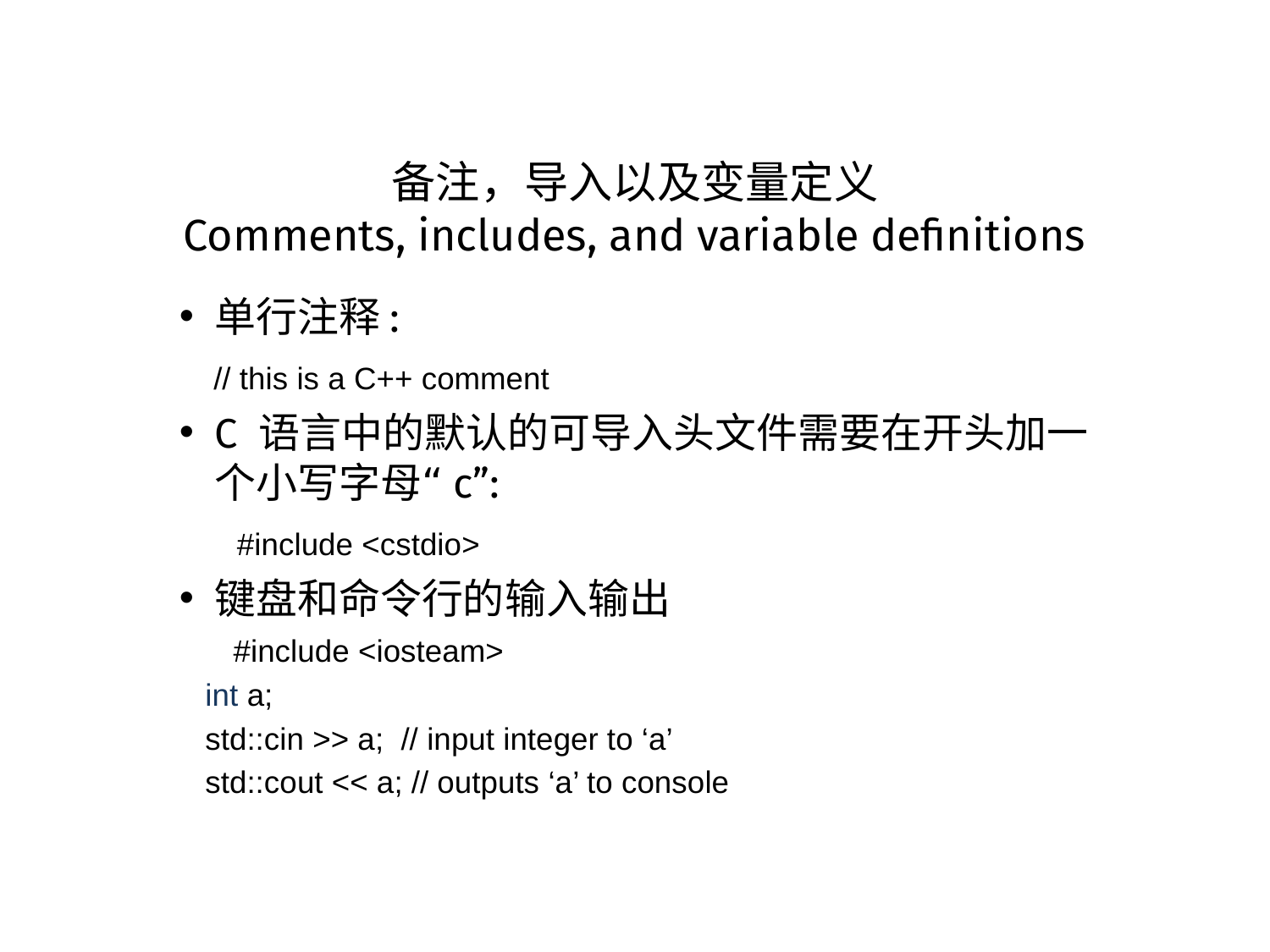

备注，导入以及变量定义
Comments, includes, and variable definitions
单行注释:
   // this is a C++ comment
C 语言中的默认的可导入头文件需要在开头加一个小写字母“c”:
      #include <cstdio>
键盘和命令行的输入输出
      #include <iosteam>
   int a;
   std::cin >> a;  // input integer to ‘a’
   std::cout << a; // outputs ‘a’ to console